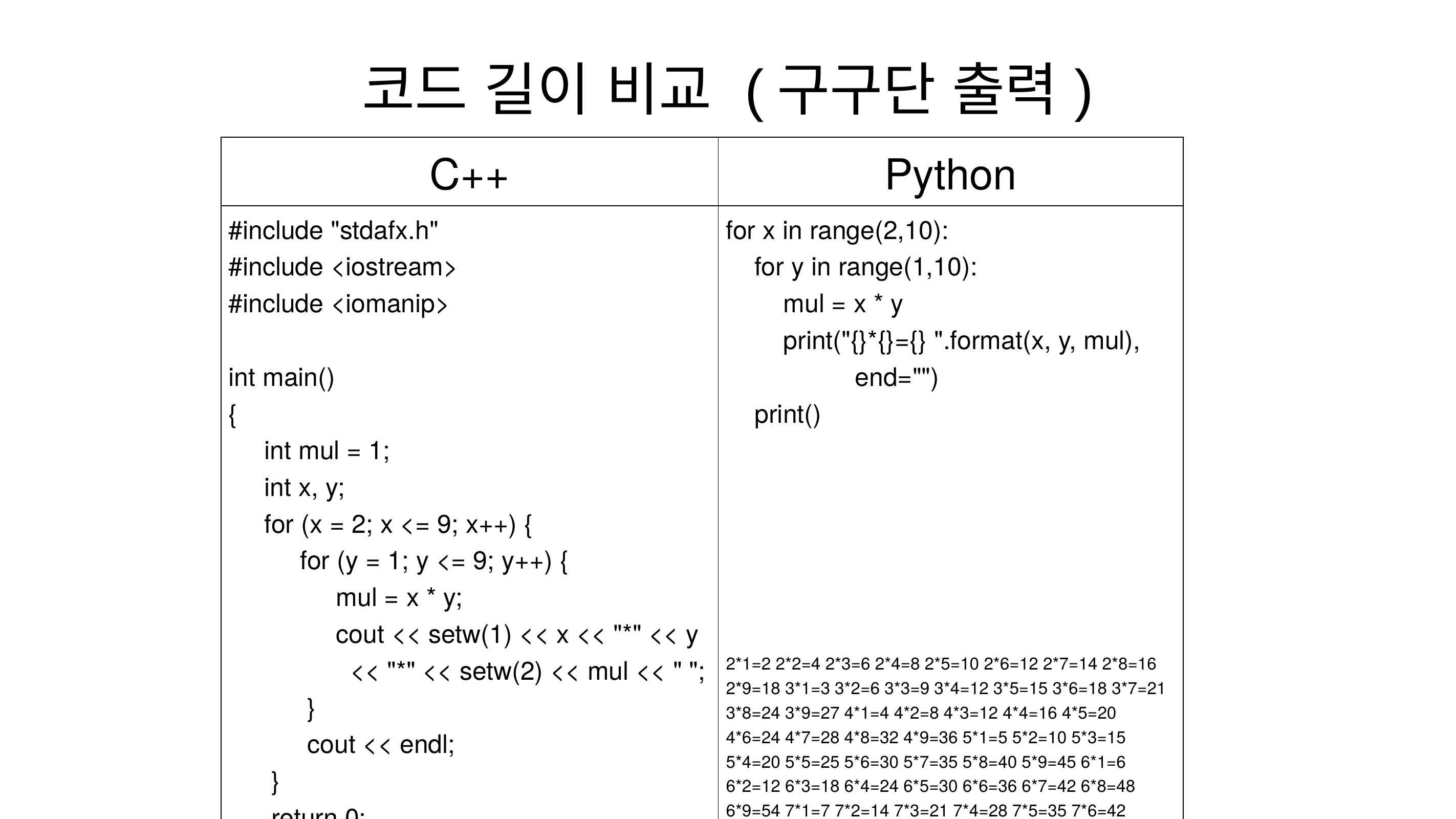

# 코드 길이 비교 (구구단 출력)
| C++ | Python |
| --- | --- |
| #include "stdafx.h" #include <iostream> #include <iomanip>   int main() { int mul = 1; int x, y; for (x = 2; x <= 9; x++) { for (y = 1; y <= 9; y++) { mul = x \* y; cout << setw(1) << x << "\*" << y << "\*" << setw(2) << mul << " "; } cout << endl; } return 0; } | for x in range(2,10):     for y in range(1,10):         mul = x \* y         print("{}\*{}={} ".format(x, y, mul), end="")     print() 2\*1=2 2\*2=4 2\*3=6 2\*4=8 2\*5=10 2\*6=12 2\*7=14 2\*8=16 2\*9=18 3\*1=3 3\*2=6 3\*3=9 3\*4=12 3\*5=15 3\*6=18 3\*7=21 3\*8=24 3\*9=27 4\*1=4 4\*2=8 4\*3=12 4\*4=16 4\*5=20 4\*6=24 4\*7=28 4\*8=32 4\*9=36 5\*1=5 5\*2=10 5\*3=15 5\*4=20 5\*5=25 5\*6=30 5\*7=35 5\*8=40 5\*9=45 6\*1=6 6\*2=12 6\*3=18 6\*4=24 6\*5=30 6\*6=36 6\*7=42 6\*8=48 6\*9=54 7\*1=7 7\*2=14 7\*3=21 7\*4=28 7\*5=35 7\*6=42 7\*7=49 7\*8=56 7\*9=63 8\*1=8 8\*2=16 8\*3=24 8\*4=32 8\*5=40 8\*6=48 8\*7=56 8\*8=64 8\*9=72 9\*1=9 9\*2=18 9\*3=27 9\*4=36 9\*5=45 9\*6=54 9\*7=63 9\*8=72 9\*9=81 |